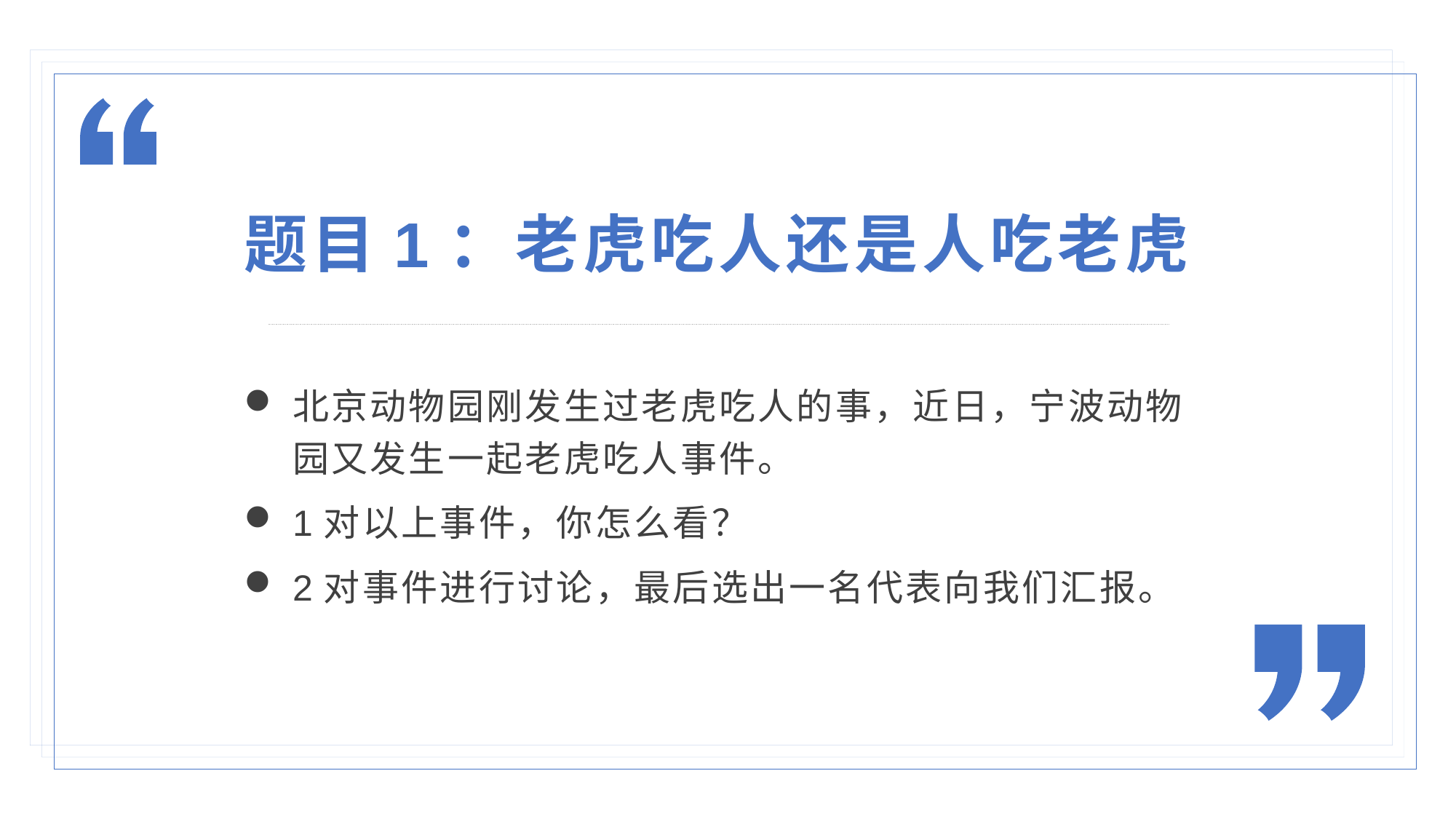

题目1：老虎吃人还是人吃老虎
北京动物园刚发生过老虎吃人的事，近日，宁波动物园又发生一起老虎吃人事件。
1对以上事件，你怎么看？
2对事件进行讨论，最后选出一名代表向我们汇报。